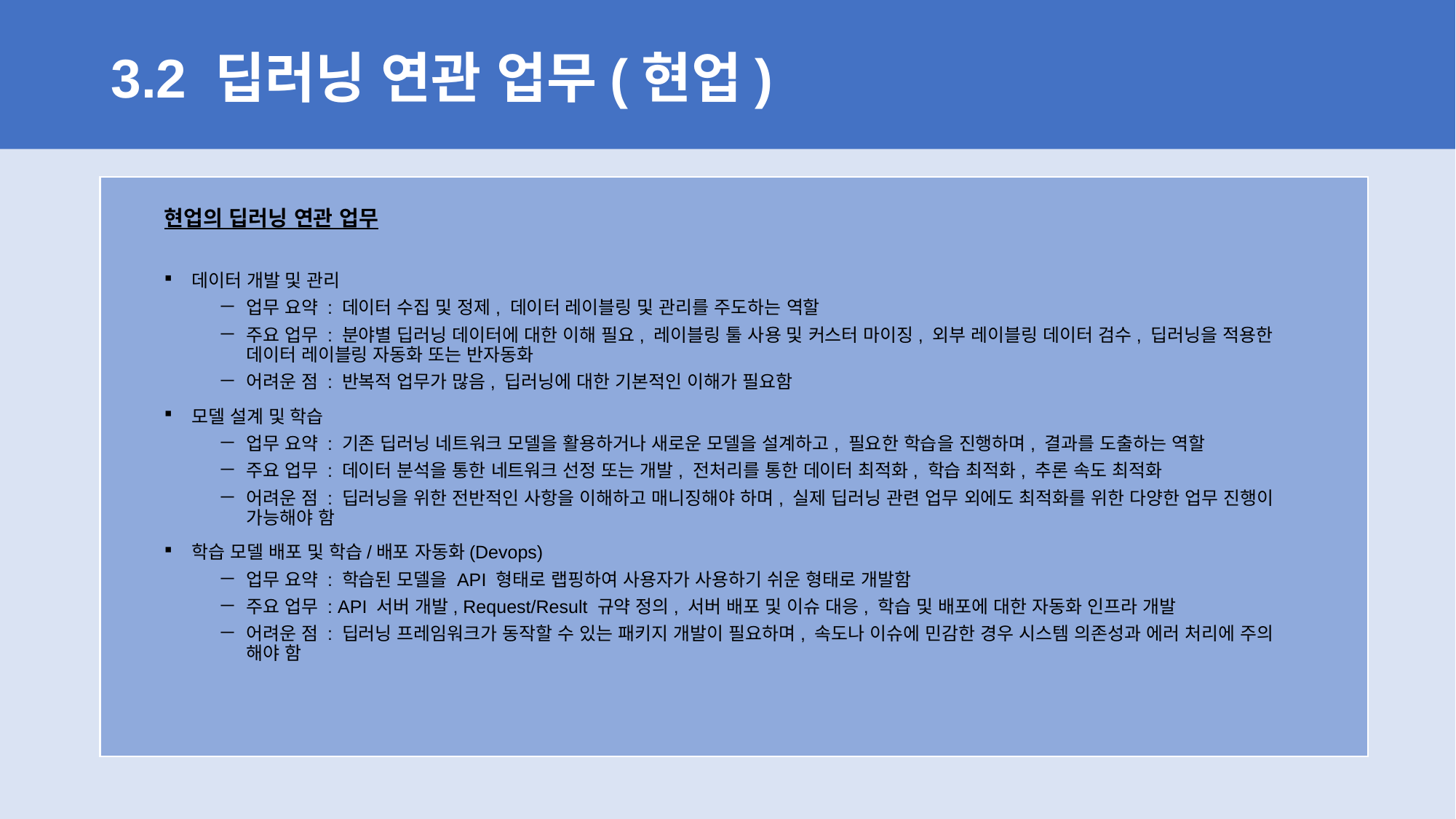

# 3.2 딥러닝 연관 업무(현업)

현업의 딥러닝 연관 업무
데이터 개발 및 관리
업무 요약 : 데이터 수집 및 정제, 데이터 레이블링 및 관리를 주도하는 역할
주요 업무 : 분야별 딥러닝 데이터에 대한 이해 필요, 레이블링 툴 사용 및 커스터 마이징, 외부 레이블링 데이터 검수, 딥러닝을 적용한 데이터 레이블링 자동화 또는 반자동화
어려운 점 : 반복적 업무가 많음, 딥러닝에 대한 기본적인 이해가 필요함
모델 설계 및 학습
업무 요약 : 기존 딥러닝 네트워크 모델을 활용하거나 새로운 모델을 설계하고, 필요한 학습을 진행하며, 결과를 도출하는 역할
주요 업무 : 데이터 분석을 통한 네트워크 선정 또는 개발, 전처리를 통한 데이터 최적화, 학습 최적화, 추론 속도 최적화
어려운 점 : 딥러닝을 위한 전반적인 사항을 이해하고 매니징해야 하며, 실제 딥러닝 관련 업무 외에도 최적화를 위한 다양한 업무 진행이 가능해야 함
학습 모델 배포 및 학습/배포 자동화(Devops)
업무 요약 : 학습된 모델을 API 형태로 랩핑하여 사용자가 사용하기 쉬운 형태로 개발함
주요 업무 : API 서버 개발, Request/Result 규약 정의, 서버 배포 및 이슈 대응, 학습 및 배포에 대한 자동화 인프라 개발
어려운 점 : 딥러닝 프레임워크가 동작할 수 있는 패키지 개발이 필요하며, 속도나 이슈에 민감한 경우 시스템 의존성과 에러 처리에 주의 해야 함